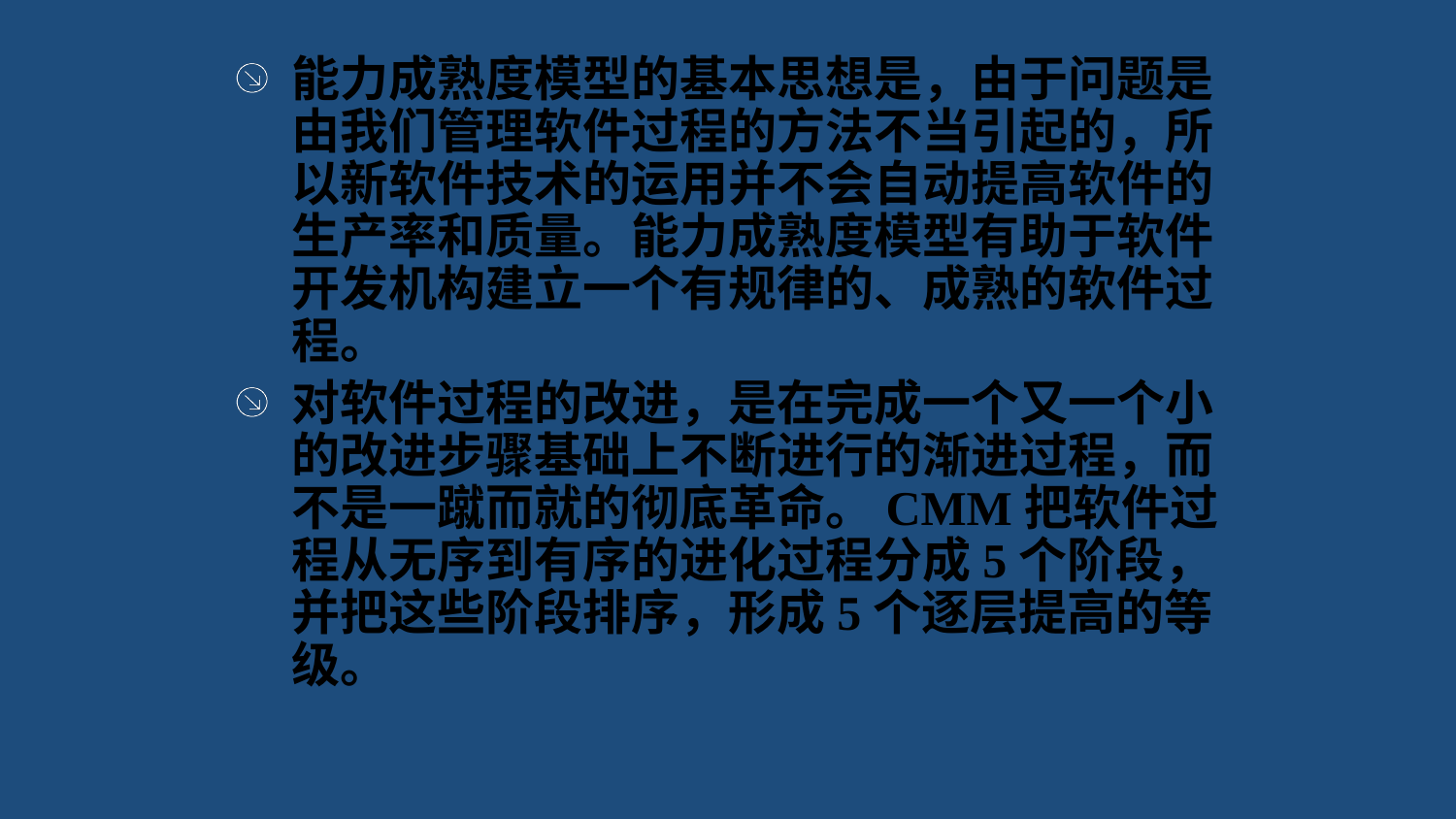

能力成熟度模型的基本思想是，由于问题是由我们管理软件过程的方法不当引起的，所以新软件技术的运用并不会自动提高软件的生产率和质量。能力成熟度模型有助于软件开发机构建立一个有规律的、成熟的软件过程。
对软件过程的改进，是在完成一个又一个小的改进步骤基础上不断进行的渐进过程，而不是一蹴而就的彻底革命。CMM把软件过程从无序到有序的进化过程分成5个阶段，并把这些阶段排序，形成5个逐层提高的等级。